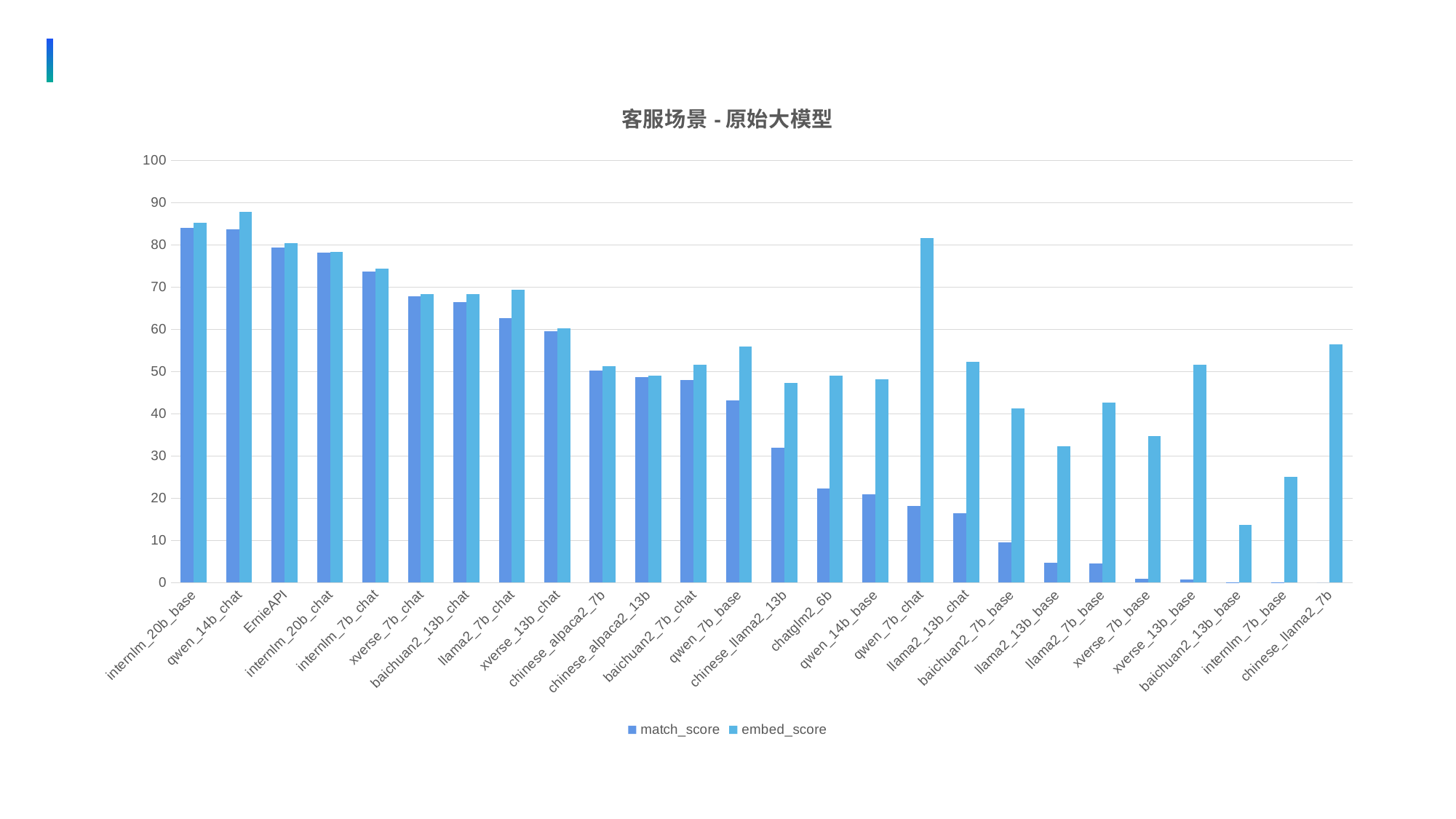

### Chart: 客服场景-原始大模型

| Category | match_score | embed_score |
|---|---|---|
| internlm_20b_base | 84.03 | 85.27 |
| qwen_14b_chat | 83.64 | 87.83 |
| ErnieAPI | 79.36 | 80.51 |
| internlm_20b_chat | 78.2 | 78.32 |
| internlm_7b_chat | 73.71 | 74.38 |
| xverse_7b_chat | 67.88 | 68.31 |
| baichuan2_13b_chat | 66.48 | 68.43 |
| llama2_7b_chat | 62.63 | 69.43 |
| xverse_13b_chat | 59.53 | 60.26 |
| chinese_alpaca2_7b | 50.34 | 51.37 |
| chinese_alpaca2_13b | 48.66 | 48.97 |
| baichuan2_7b_chat | 48.09 | 51.7 |
| qwen_7b_base | 43.14 | 56.01 |
| chinese_llama2_13b | 31.91 | 47.39 |
| chatglm2_6b | 22.22 | 48.97 |
| qwen_14b_base | 20.89 | 48.21 |
| qwen_7b_chat | 18.18 | 81.57 |
| llama2_13b_chat | 16.51 | 52.34 |
| baichuan2_7b_base | 9.5 | 41.35 |
| llama2_13b_base | 4.73 | 32.39 |
| llama2_7b_base | 4.58 | 42.68 |
| xverse_7b_base | 0.88 | 34.79 |
| xverse_13b_base | 0.7 | 51.55 |
| baichuan2_13b_base | 0.09 | 13.69 |
| internlm_7b_base | 0.03 | 25.04 |
| chinese_llama2_7b | 0.0 | 56.47 |